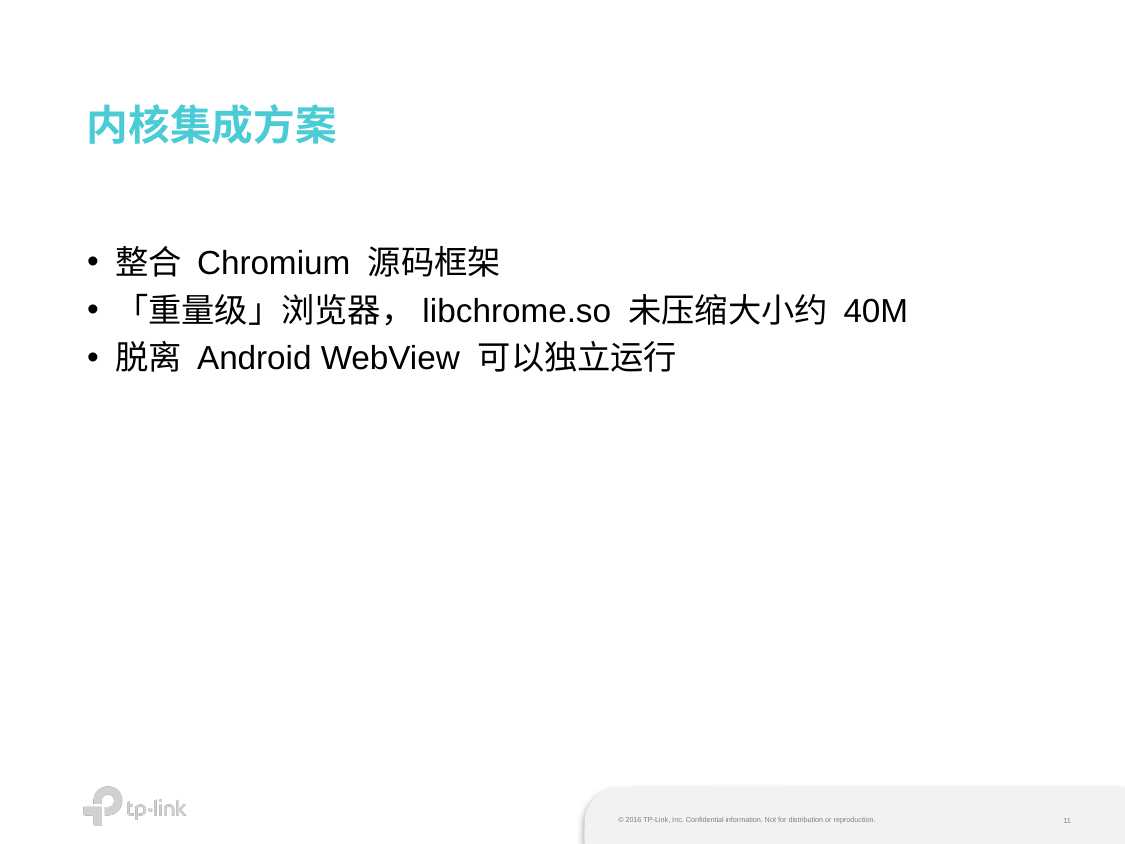

# 内核集成方案
整合 Chromium 源码框架
「重量级」浏览器，libchrome.so 未压缩大小约 40M
脱离 Android WebView 可以独立运行